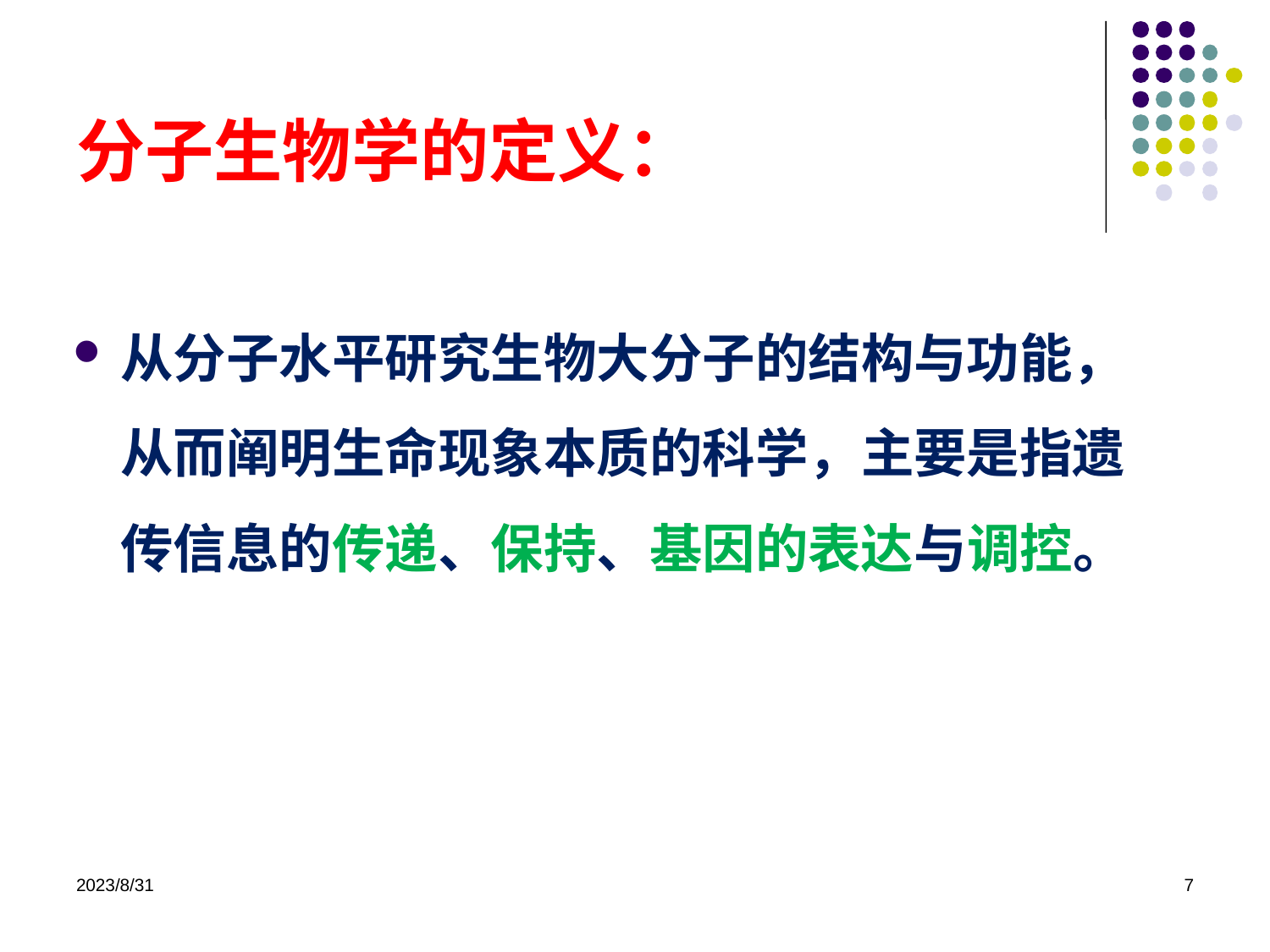

# 分子生物学的定义：
从分子水平研究生物大分子的结构与功能，从而阐明生命现象本质的科学，主要是指遗传信息的传递、保持、基因的表达与调控。
2023/8/31
7